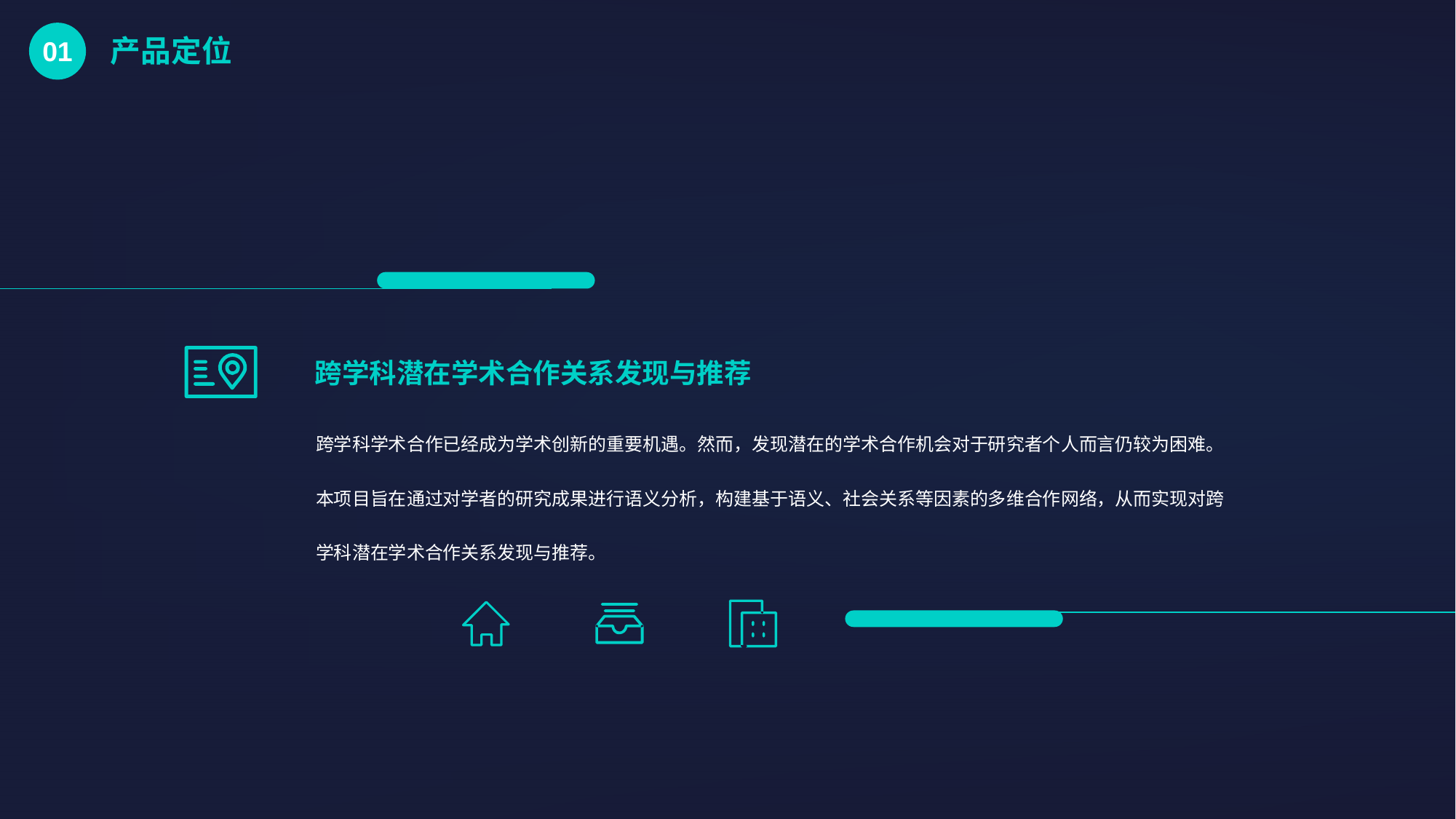

产品定位
01

跨学科潜在学术合作关系发现与推荐
跨学科学术合作已经成为学术创新的重要机遇。然而，发现潜在的学术合作机会对于研究者个人而言仍较为困难。本项目旨在通过对学者的研究成果进行语义分析，构建基于语义、社会关系等因素的多维合作网络，从而实现对跨学科潜在学术合作关系发现与推荐。